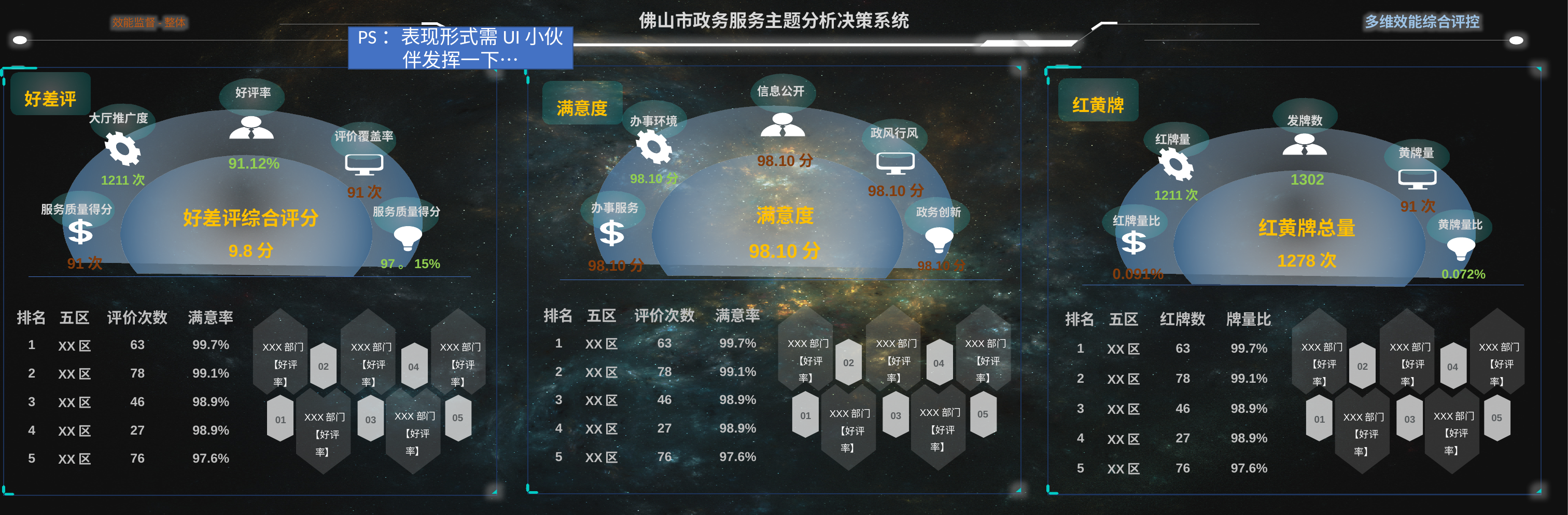

多维效能综合评控
效能监督-整体
PS：表现形式需UI小伙伴发挥一下…

好差评

信息公开

办事环境

政风行风

98.10分

98.10分
98.10分

满意度
98.10分

办事服务
政务创新

98.10分
98.10分

好评率

大厅推广度

评价覆盖率

91.12%

1211次
91次

好差评综合评分
9.8分
服务质量得分
服务质量得分

91次
97。15%
红黄牌
满意度

发牌数

红牌量

黄牌量

1302

1211次
91次

红黄牌总量
1278次

红牌量比
黄牌量比

0.091%
0.072%
| 排名 | 五区 | 评价次数 | 满意率 |
| --- | --- | --- | --- |
| 1 | XX区 | 63 | 99.7% |
| 2 | XX区 | 78 | 99.1% |
| 3 | XX区 | 46 | 98.9% |
| 4 | XX区 | 27 | 98.9% |
| 5 | XX区 | 76 | 97.6% |
| 排名 | 五区 | 评价次数 | 满意率 |
| --- | --- | --- | --- |
| 1 | XX区 | 63 | 99.7% |
| 2 | XX区 | 78 | 99.1% |
| 3 | XX区 | 46 | 98.9% |
| 4 | XX区 | 27 | 98.9% |
| 5 | XX区 | 76 | 97.6% |
| 排名 | 五区 | 红牌数 | 牌量比 |
| --- | --- | --- | --- |
| 1 | XX区 | 63 | 99.7% |
| 2 | XX区 | 78 | 99.1% |
| 3 | XX区 | 46 | 98.9% |
| 4 | XX区 | 27 | 98.9% |
| 5 | XX区 | 76 | 97.6% |

XXX部门
【好评率】
XXX部门
【好评率】
XXX部门
【好评率】

02
04

XXX部门
【好评率】
XXX部门
【好评率】

05
01
03

XXX部门
【好评率】
XXX部门
【好评率】
XXX部门
【好评率】

02
04

XXX部门
【好评率】
XXX部门
【好评率】

05
01
03

XXX部门
【好评率】
XXX部门
【好评率】
XXX部门
【好评率】

02
04

XXX部门
【好评率】
XXX部门
【好评率】

05
01
03